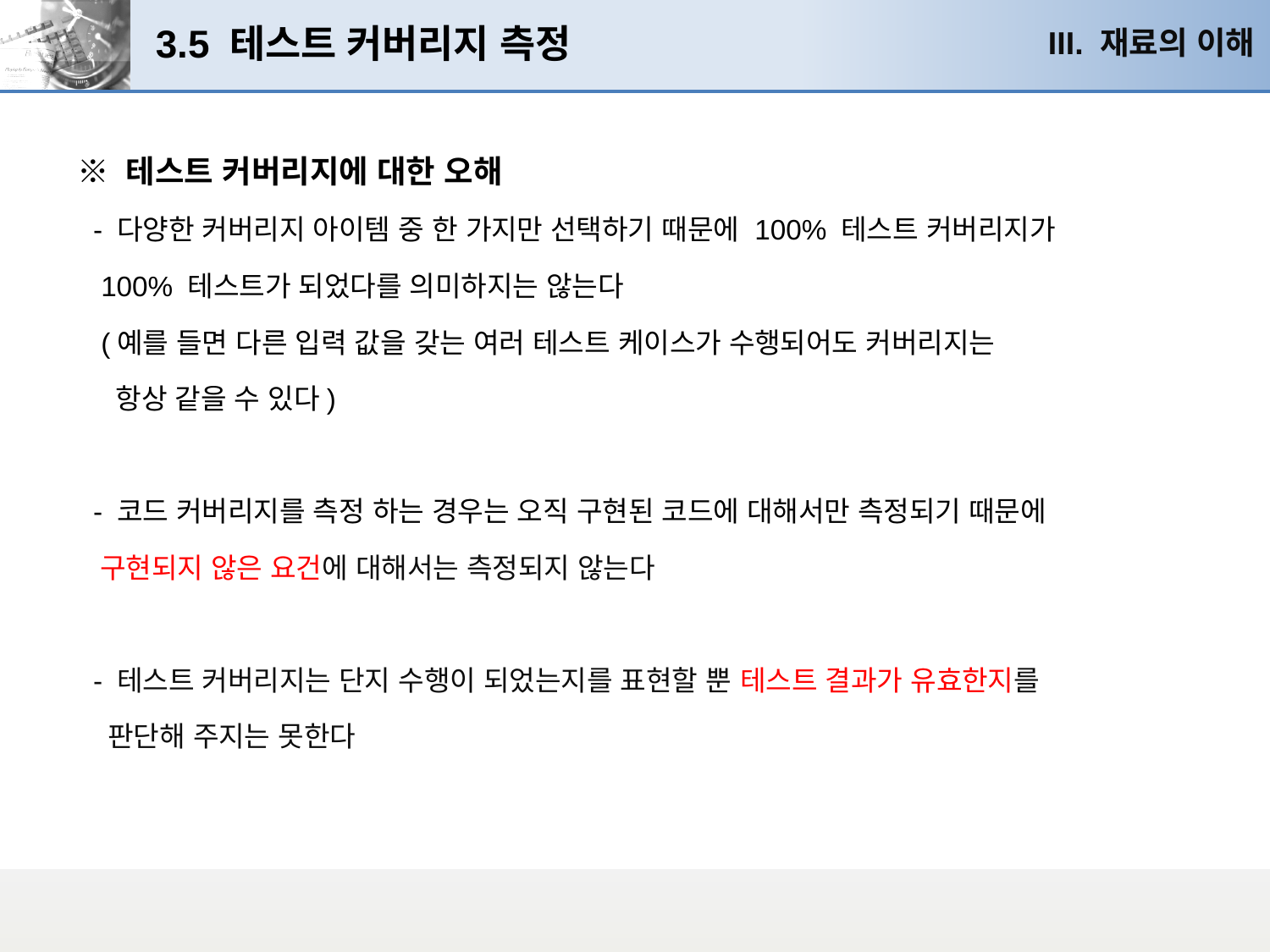

# 3.5 테스트 커버리지 측정
III. 재료의 이해
※ 테스트 커버리지에 대한 오해
  - 다양한 커버리지 아이템 중 한 가지만 선택하기 때문에 100% 테스트 커버리지가
   100% 테스트가 되었다를 의미하지는 않는다
   (예를 들면 다른 입력 값을 갖는 여러 테스트 케이스가 수행되어도 커버리지는
    항상 같을 수 있다)

  - 코드 커버리지를 측정 하는 경우는 오직 구현된 코드에 대해서만 측정되기 때문에
  구현되지 않은 요건에 대해서는 측정되지 않는다

  - 테스트 커버리지는 단지 수행이 되었는지를 표현할 뿐 테스트 결과가 유효한지를
   판단해 주지는 못한다